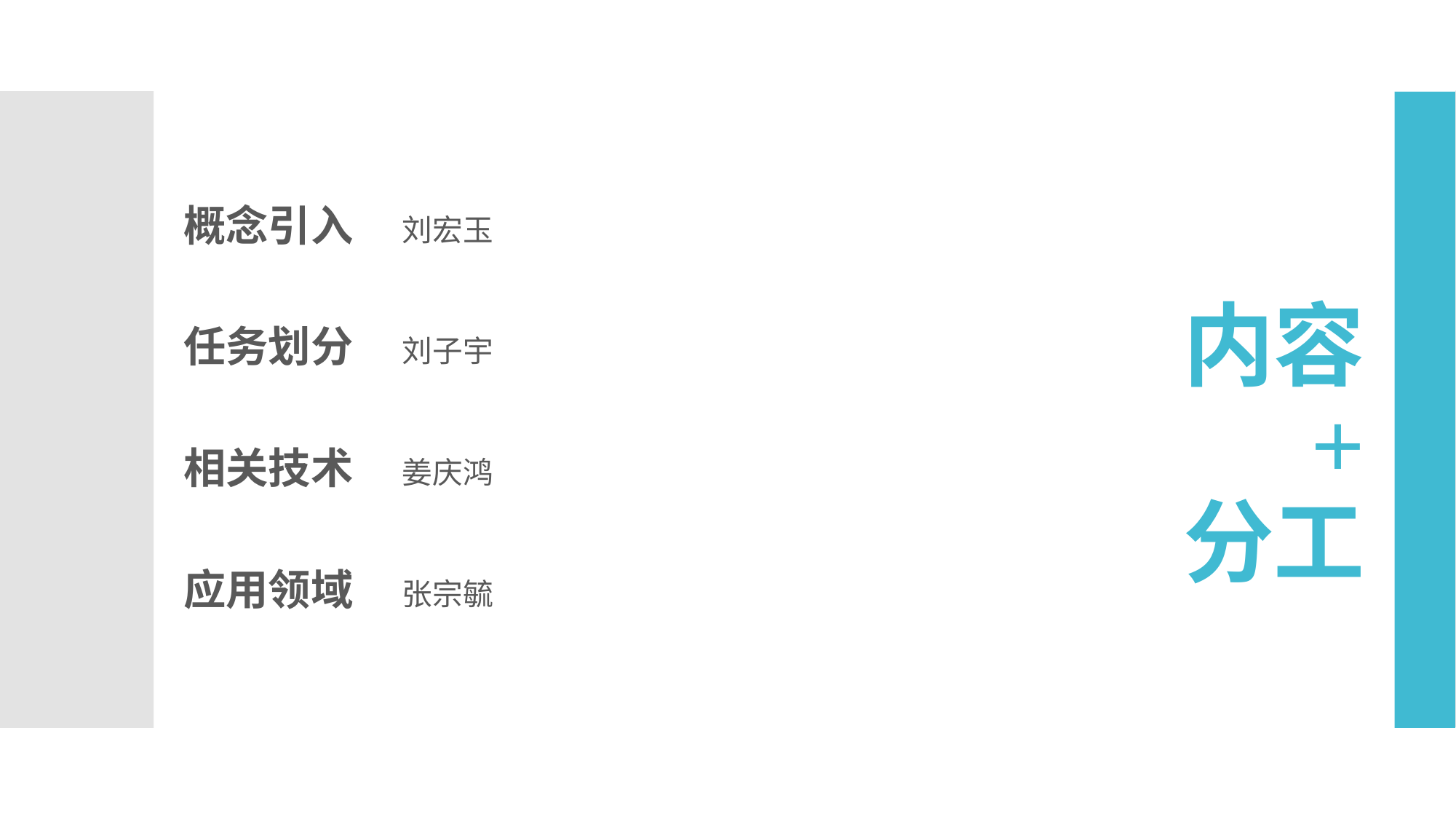

概念引入	刘宏玉

任务划分	刘子宇

相关技术	姜庆鸿

应用领域	张宗毓

# 内容 + 分工